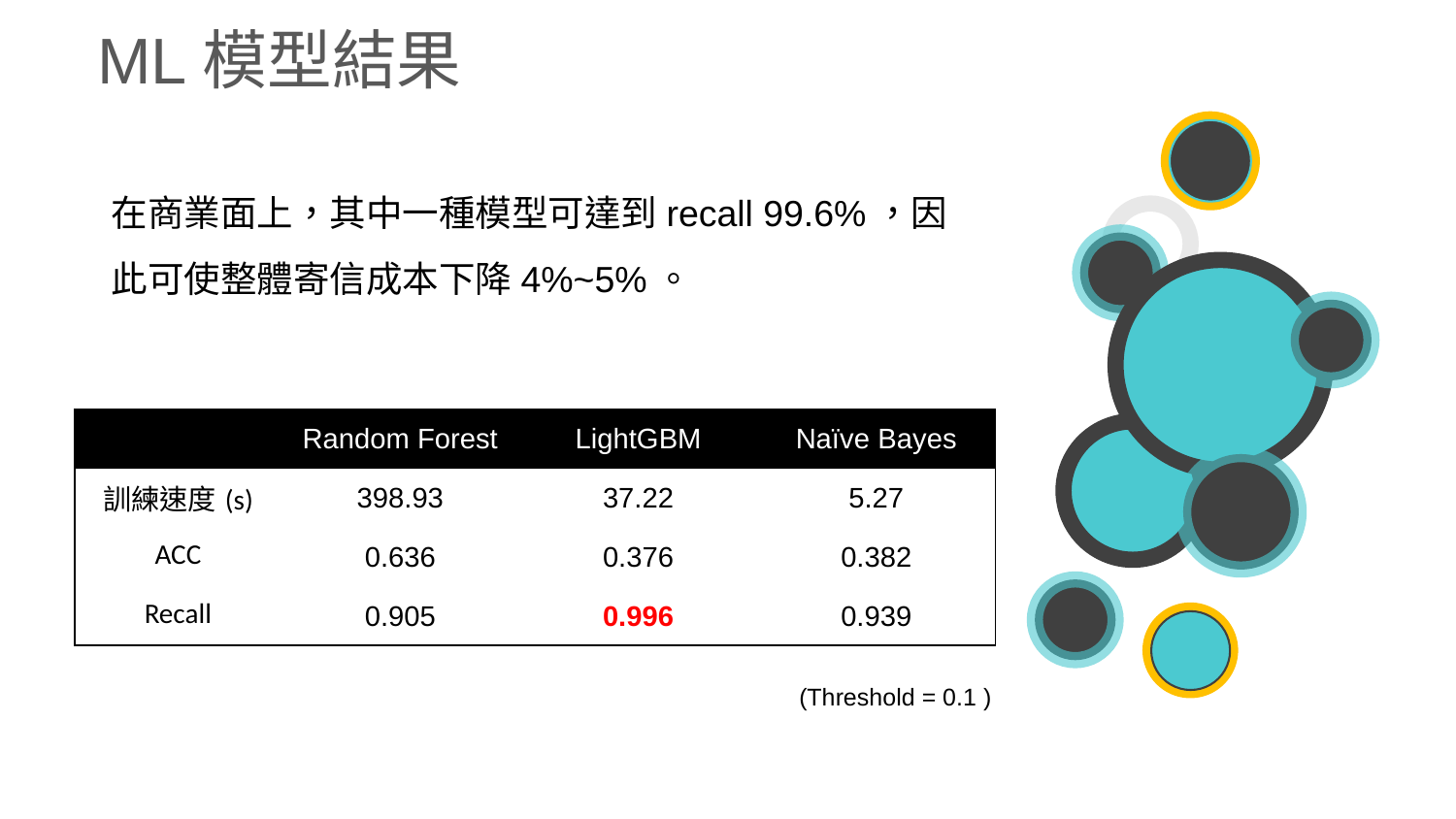

ML模型結果

在商業面上，其中一種模型可達到recall 99.6%，因此可使整體寄信成本下降4%~5%。
|  | Random Forest | LightGBM | Naïve Bayes |
| --- | --- | --- | --- |
| 訓練速度(s) | 398.93 | 37.22 | 5.27 |
| ACC | 0.636 | 0.376 | 0.382 |
| Recall | 0.905 | 0.996 | 0.939 |
(Threshold = 0.1 )